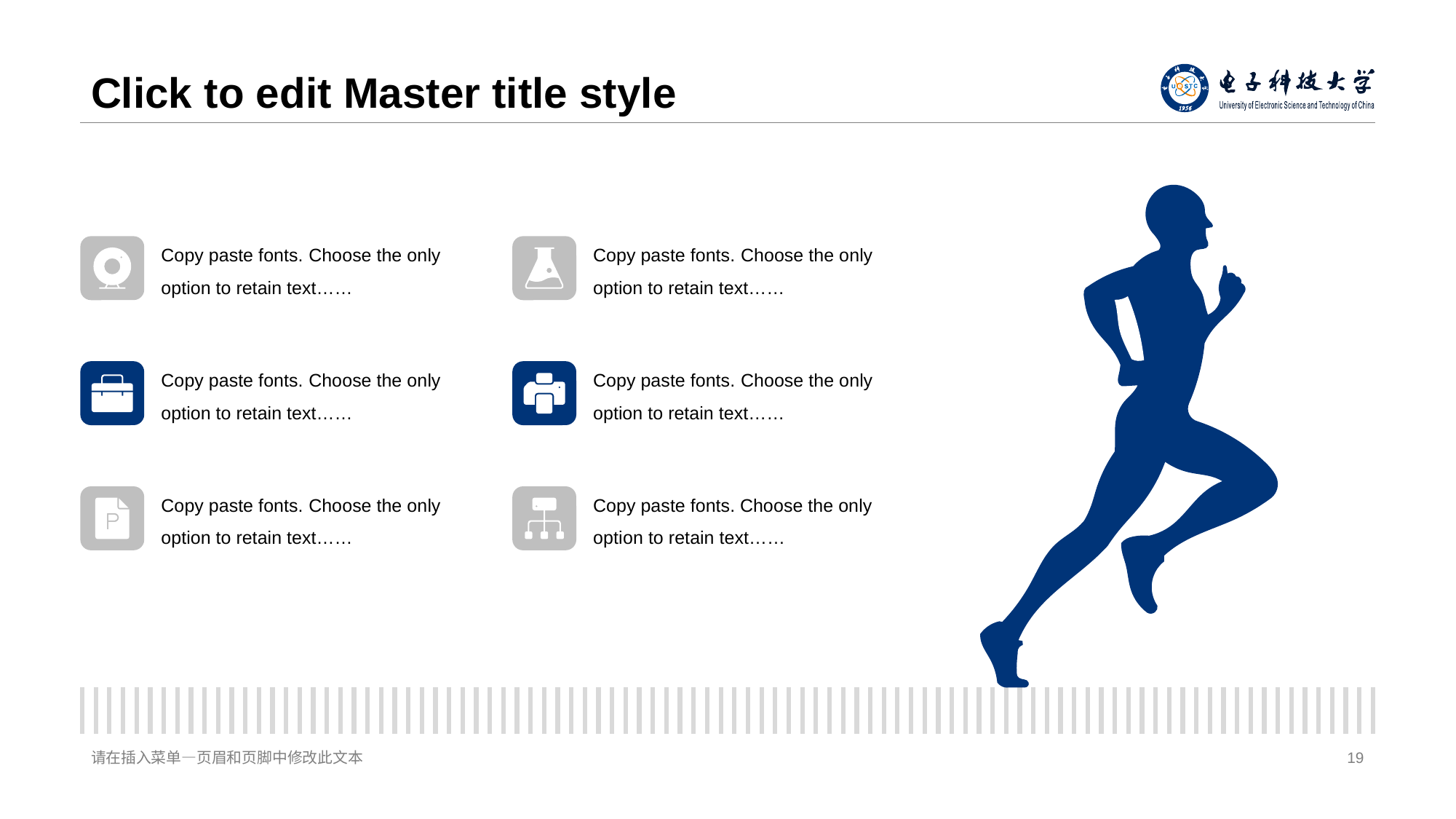

# Click to e dit Master title style

Copy paste fonts.  Choose the only option to retain text……
Copy paste fonts.  Choose the only option to retain text……

Copy paste fonts.  Choose the only option to retain text……
Copy paste fonts.  Choose the only option to retain text……

Copy paste fonts.  Choose the only option to retain text……
Copy paste fonts. Choose the only opti on to retain text……

请在插入菜单 —页眉和页脚中修改此文本
19